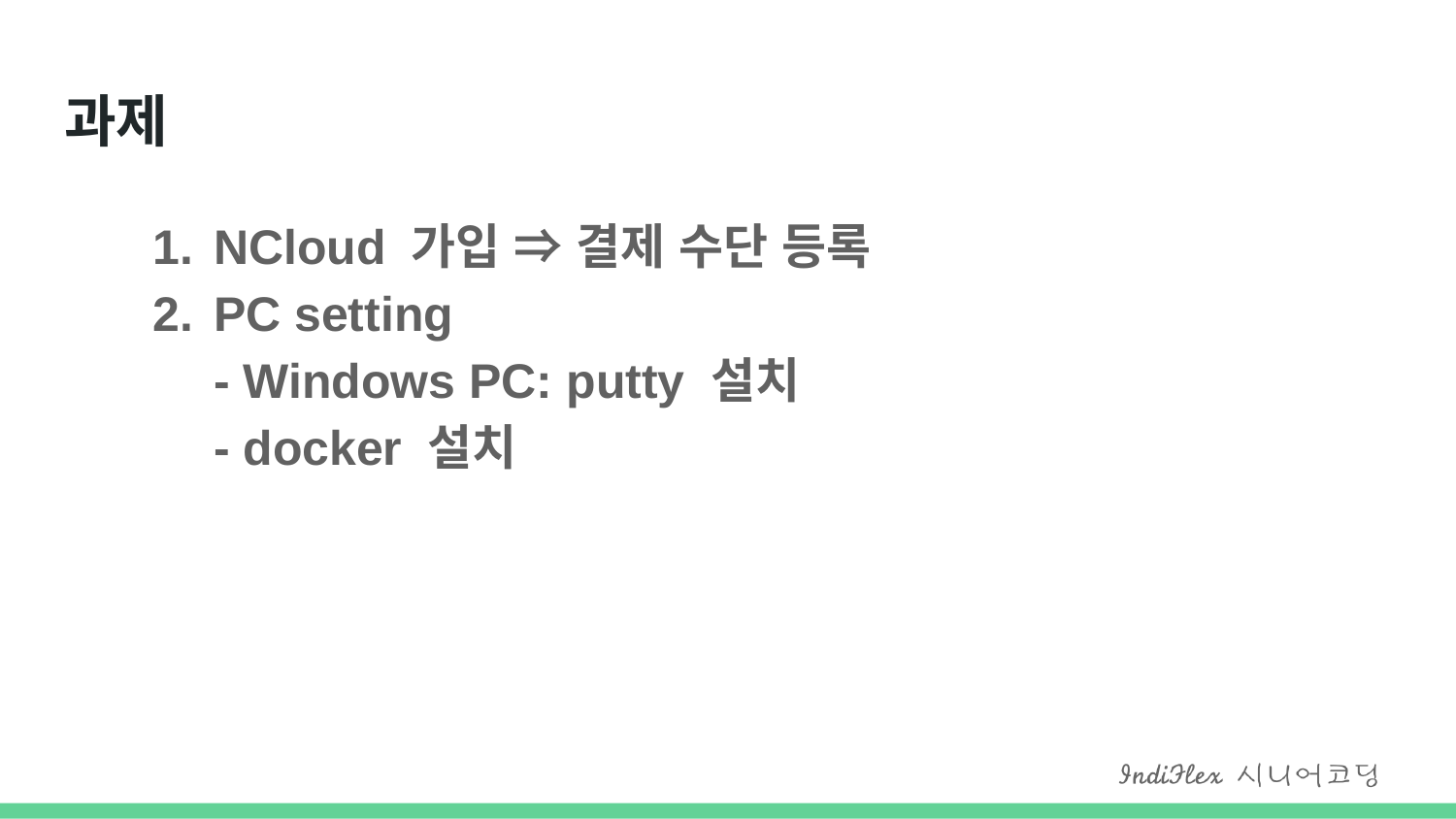

# 과제
NCloud 가입 ⇒ 결제 수단 등록
PC setting
- Windows PC: putty 설치
- docker 설치